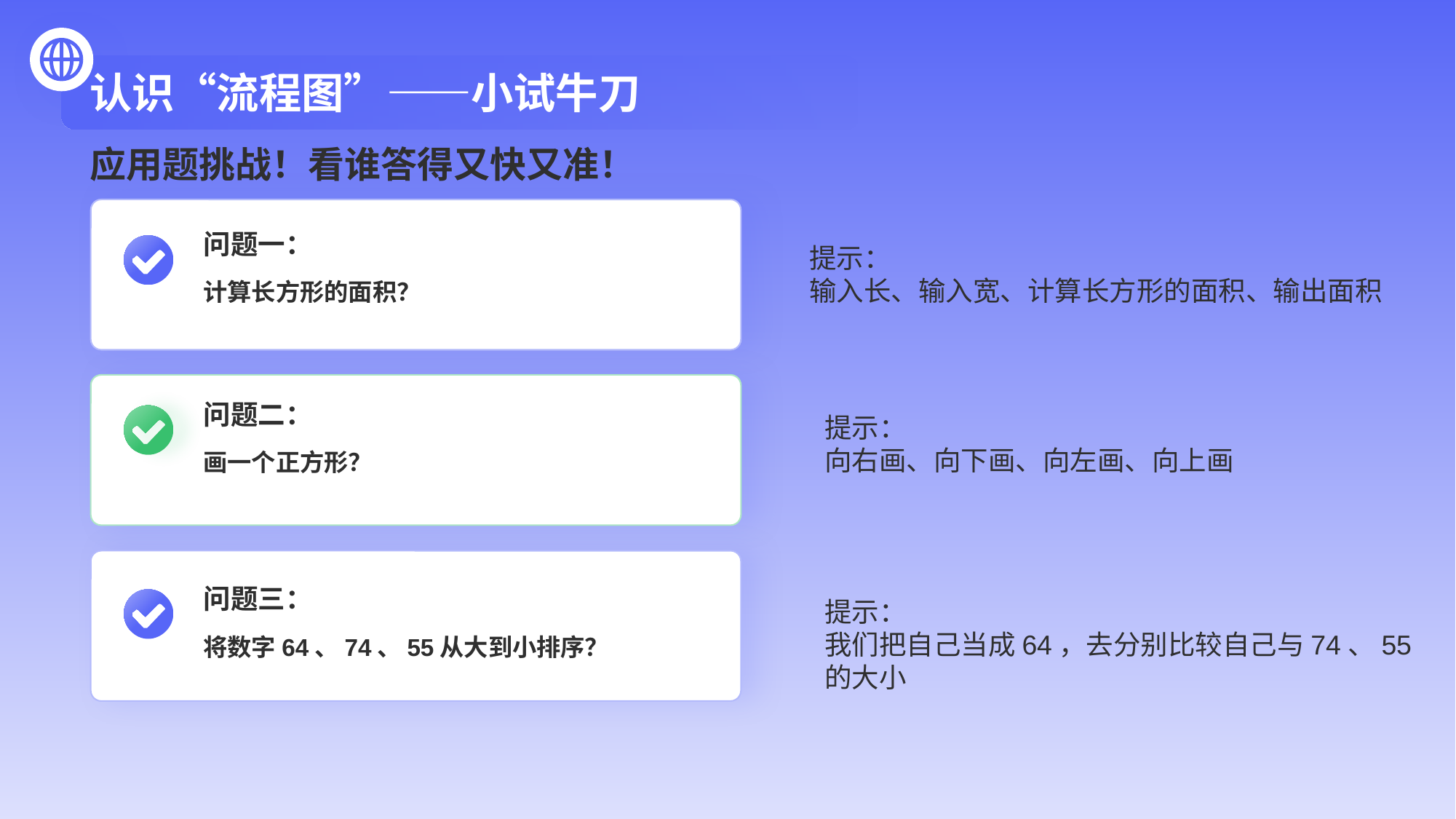

# 认识“流程图”——小试牛刀
应用题挑战！看谁答得又快又准！

问题一：

计算长方形的面积？
提示：
输入长、输入宽、计算长方形的面积、输出面积

问题二：

画一个正方形？
提示：
向右画、向下画、向左画、向上画

问题三：

将数字64、74、55从大到小排序？
提示：
我们把自己当成64，去分别比较自己与74、55的大小